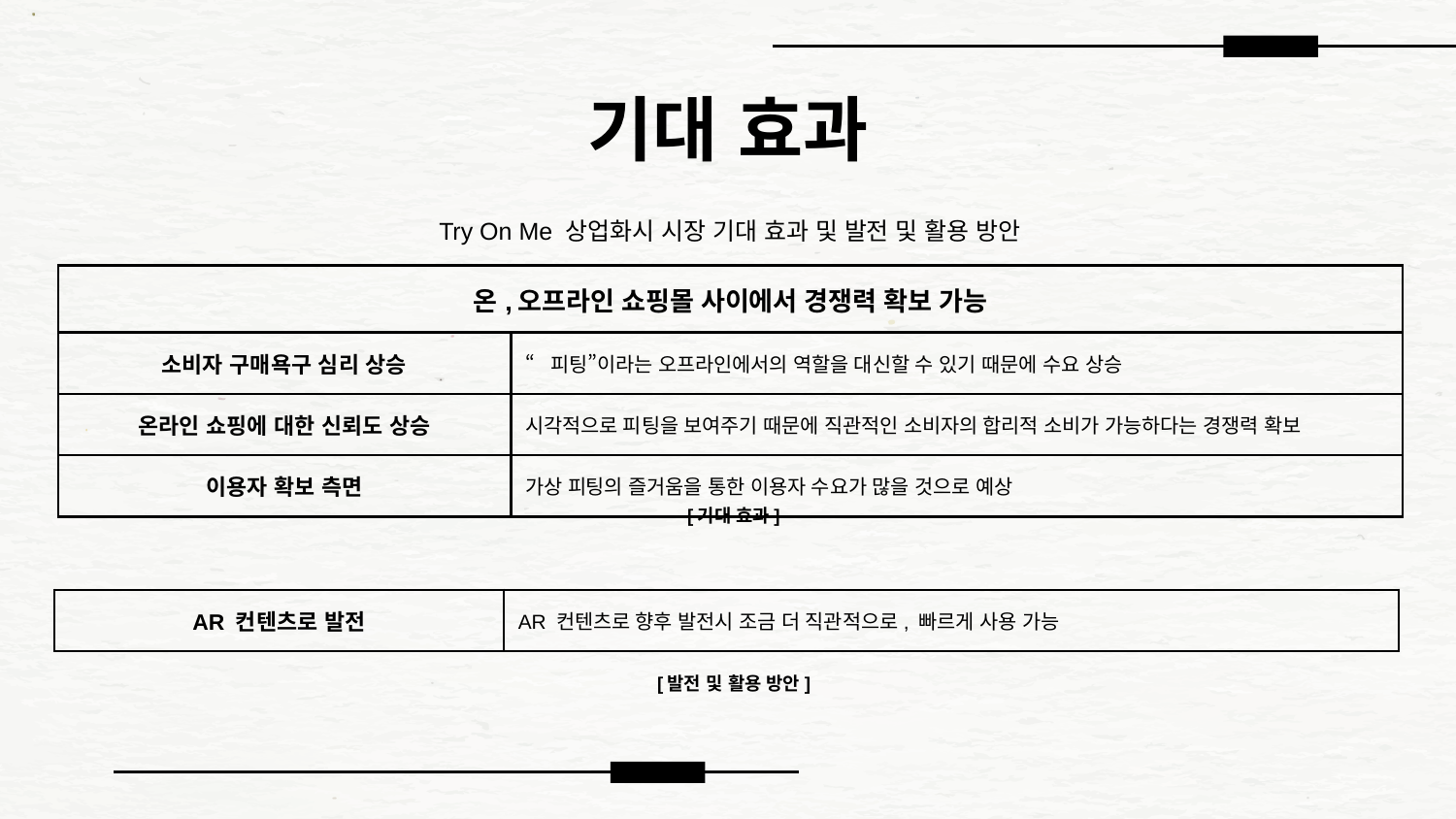

# 기대 효과
Try On Me 상업화시 시장 기대 효과 및 발전 및 활용 방안
| 온,오프라인 쇼핑몰 사이에서 경쟁력 확보 가능 |  |
| --- | --- |
| 소비자 구매욕구 심리 상승 | “피팅”이라는 오프라인에서의 역할을 대신할 수 있기 때문에 수요 상승 |
| 온라인 쇼핑에 대한 신뢰도 상승 | 시각적으로 피팅을 보여주기 때문에 직관적인 소비자의 합리적 소비가 가능하다는 경쟁력 확보 |
| 이용자 확보 측면 | 가상 피팅의 즐거움을 통한 이용자 수요가 많을 것으로 예상 |
[기대 효과]
| AR 컨텐츠로 발전 | AR 컨텐츠로 향후 발전시 조금 더 직관적으로, 빠르게 사용 가능 |
| --- | --- |
[발전 및 활용 방안]